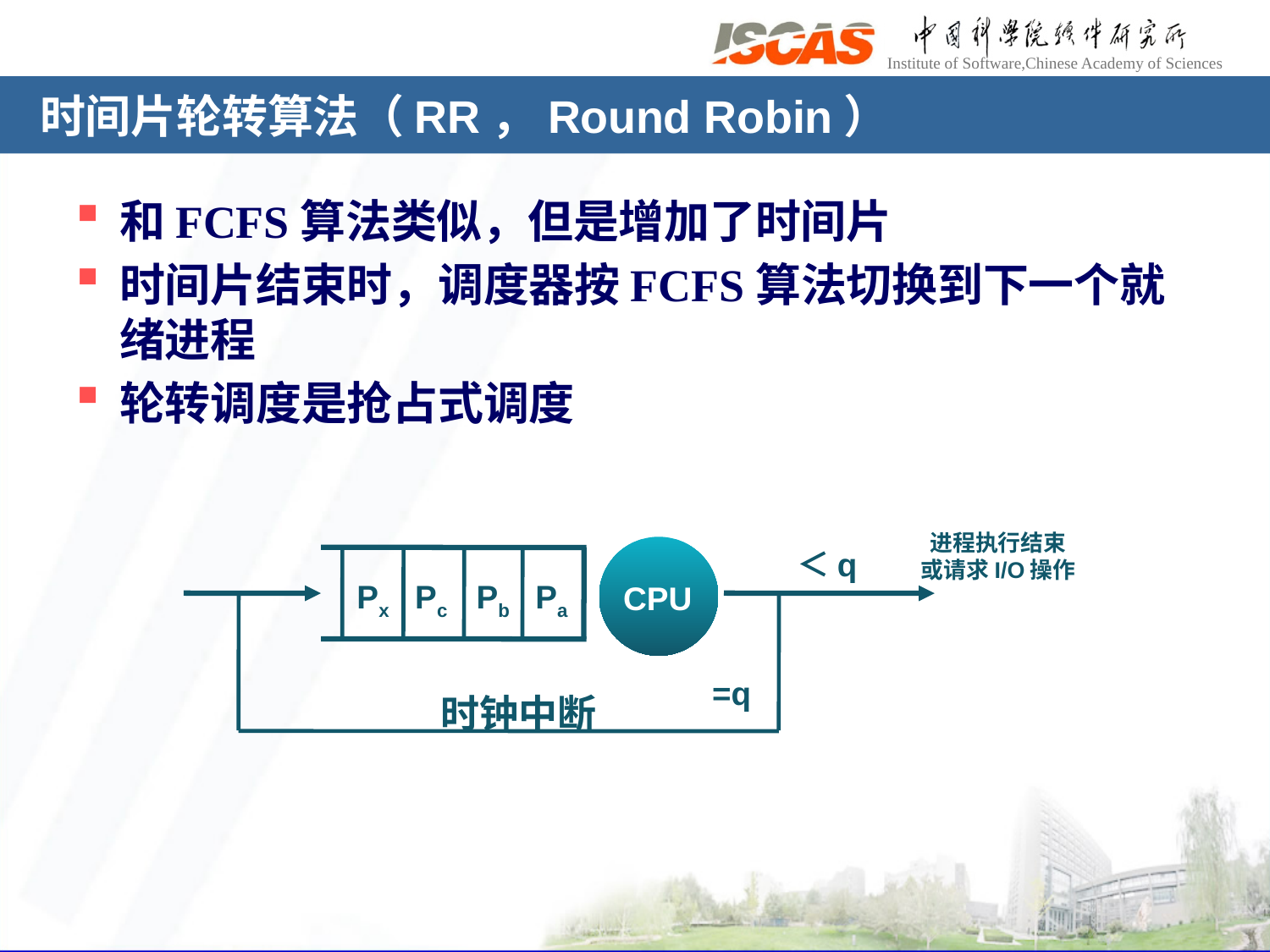

# 时间片轮转算法（RR，Round Robin）
和FCFS算法类似，但是增加了时间片
时间片结束时，调度器按FCFS算法切换到下一个就绪进程
轮转调度是抢占式调度
进程执行结束
或请求I/O操作

＜q
Px
Pc
Pb
Pa
CPU
=q
时钟中断